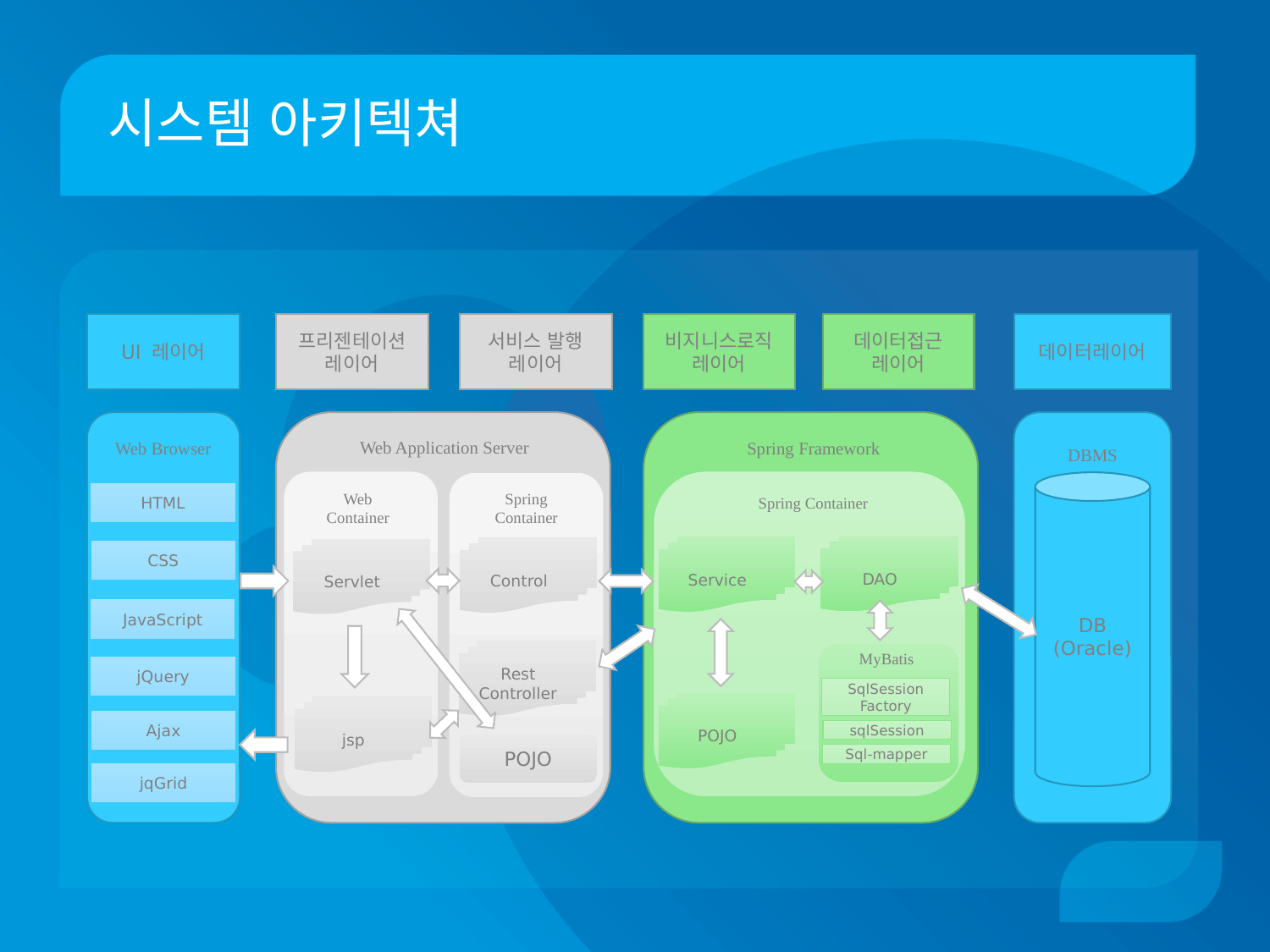

# 시스템 아키텍쳐
UI 레이어
프리젠테이션
레이어
서비스 발행
레이어
비지니스로직
레이어
데이터접근
레이어
데이터레이어

Web Application Server
Web Browser
Spring Framework
DBMS

DB
(Oracle)

Spring
Container
Web
Container
HTML
Spring Container
DAO
Service
Control
Servlet
CSS

JavaScript

Rest
Controller
MyBatis

jQuery

SqlSession
Factory
POJO
jsp
Ajax

sqlSession

POJO
Sql-mapper
jqGrid